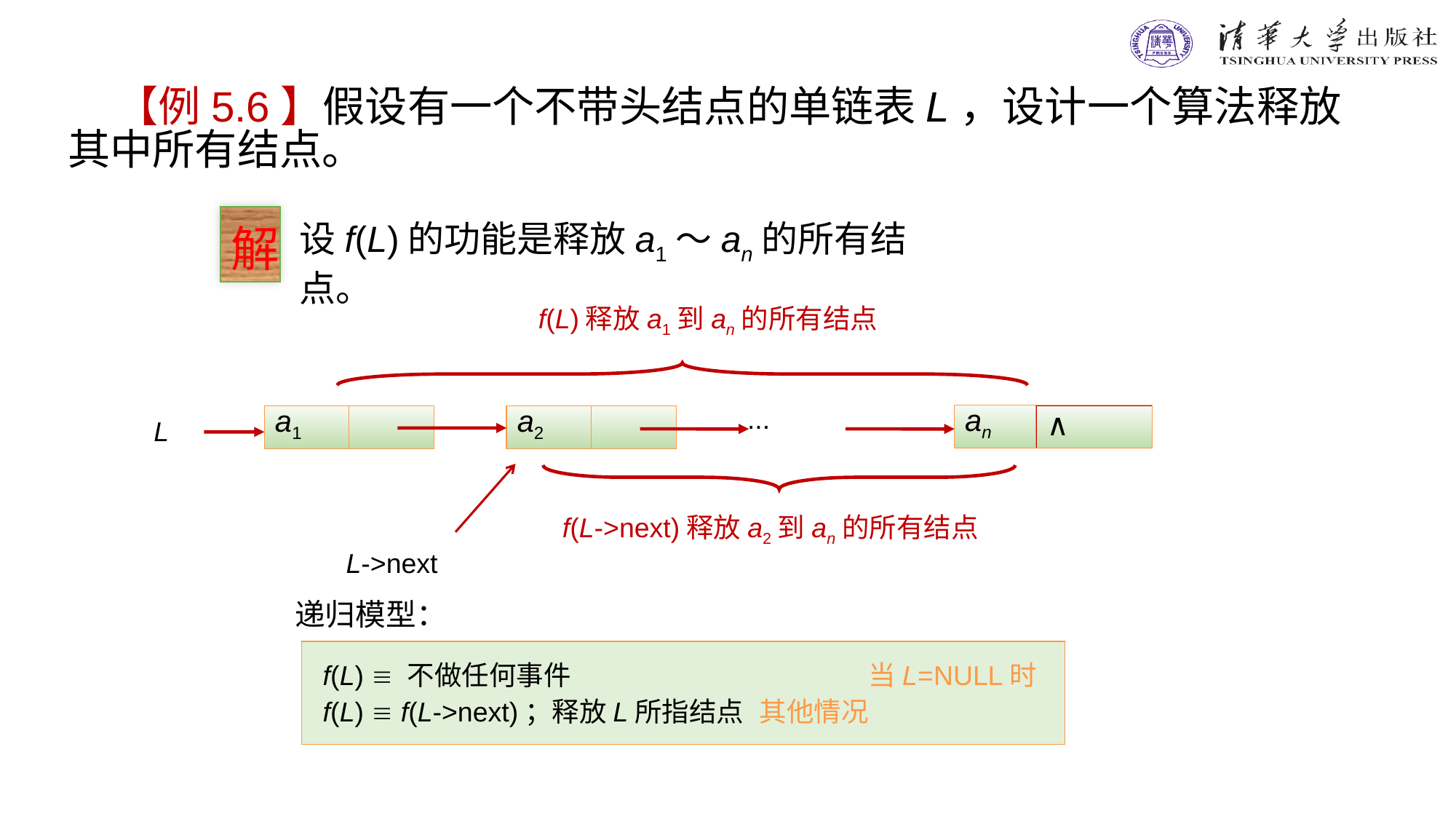

【例5.6】假设有一个不带头结点的单链表L，设计一个算法释放其中所有结点。
解
设f(L)的功能是释放a1～an的所有结点。

f(L)释放a1到an的所有结点

...
an
∧
a1

a2

L

f(L->next)释放a2到an的所有结点
L->next
递归模型：
f(L) ≡ 不做任何事件			当L=NULL时
f(L) ≡ f(L->next)；释放L所指结点	其他情况